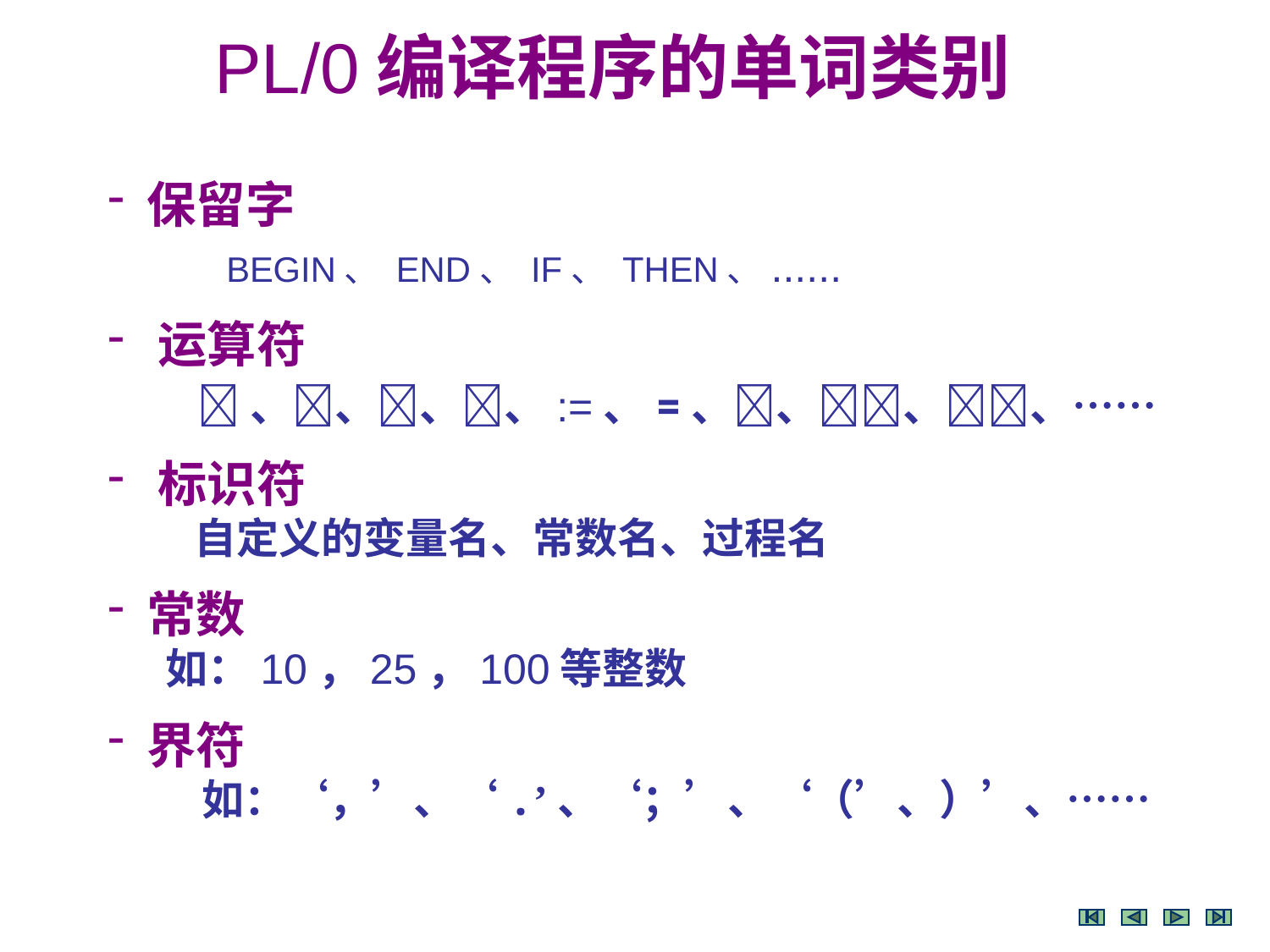

PL/0编译程序的单词类别

 保留字
    BEGIN、 END、 IF、 THEN、......

  运算符
        +、−、∗、/、:=、=、#、<=、>=、……

  标识符
           自定义的变量名、常数名、过程名

 常数
     如：10，25，100等整数

 界符
            如：‘，’、‘.’、‘；’、‘（’、）’、……